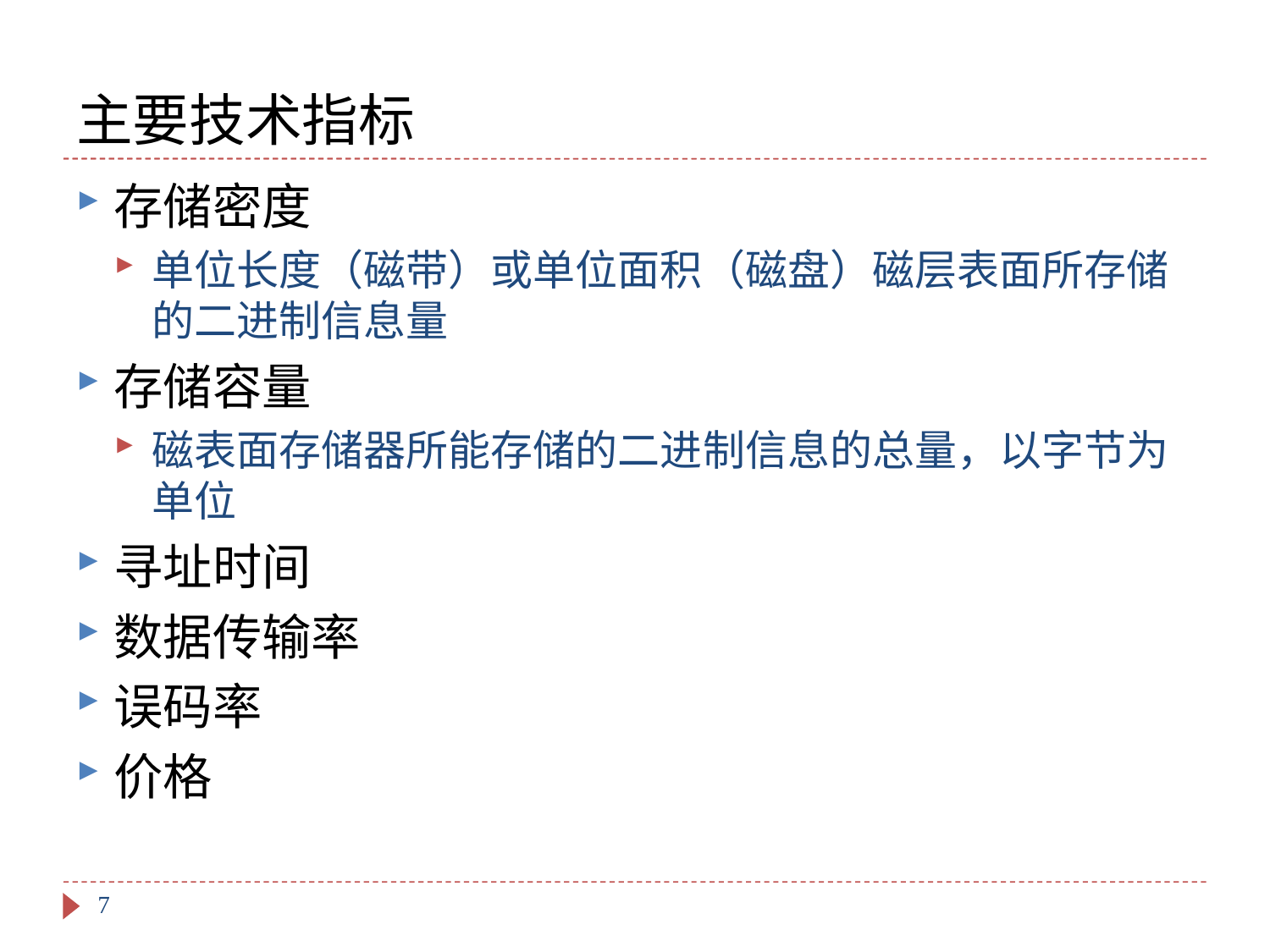

# 主要技术指标
存储密度
单位长度（磁带）或单位面积（磁盘）磁层表面所存储的二进制信息量
存储容量
磁表面存储器所能存储的二进制信息的总量，以字节为单位
寻址时间
数据传输率
误码率
价格
7